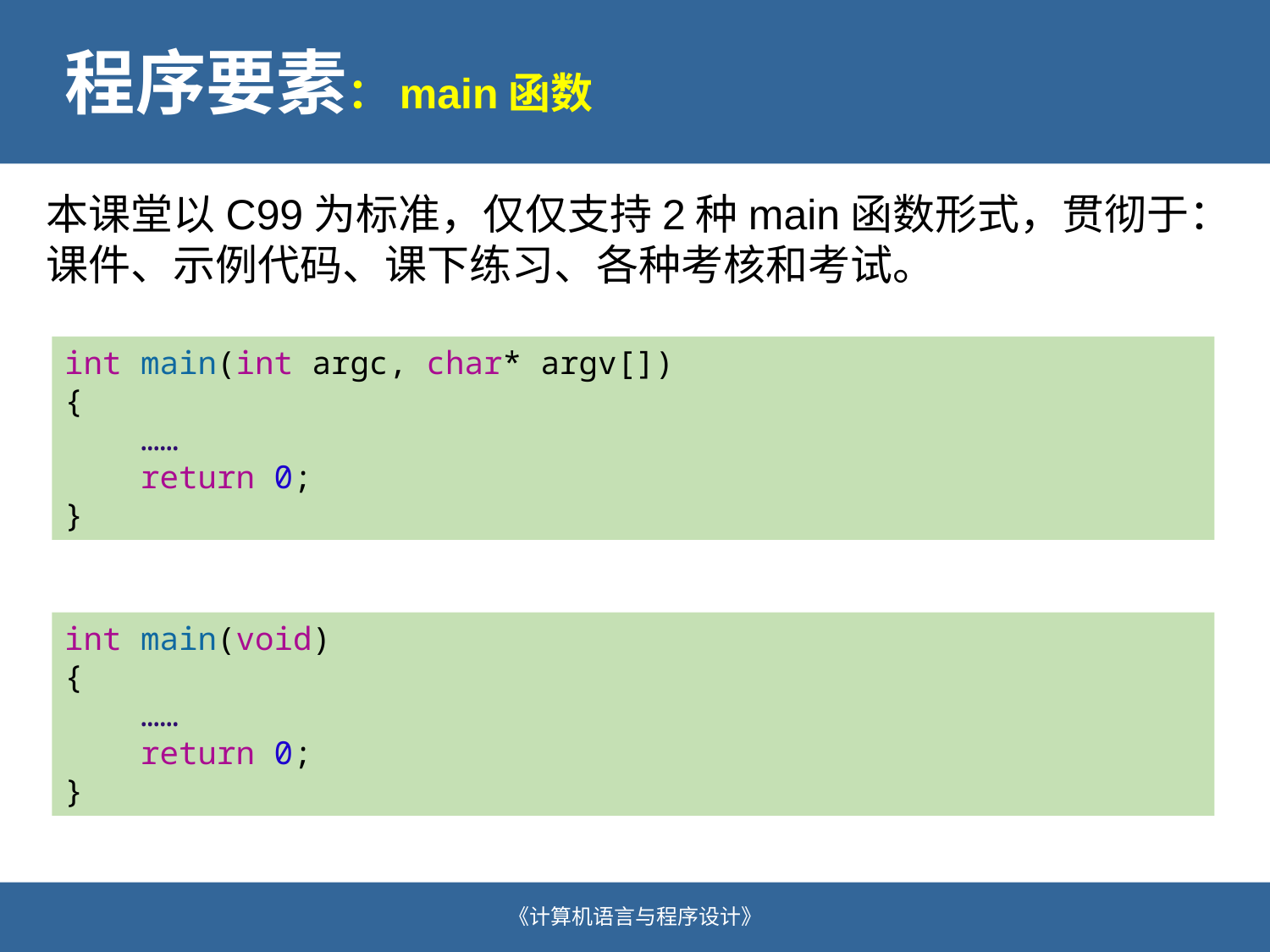

# 程序要素：main函数
本课堂以C99为标准，仅仅支持2种main函数形式，贯彻于：课件、示例代码、课下练习、各种考核和考试。
int main(int argc, char* argv[])
{
    ……
    return 0;
}

int main(void)
{
    ……
    return 0;
}

《计算机语言与程序设计》
30